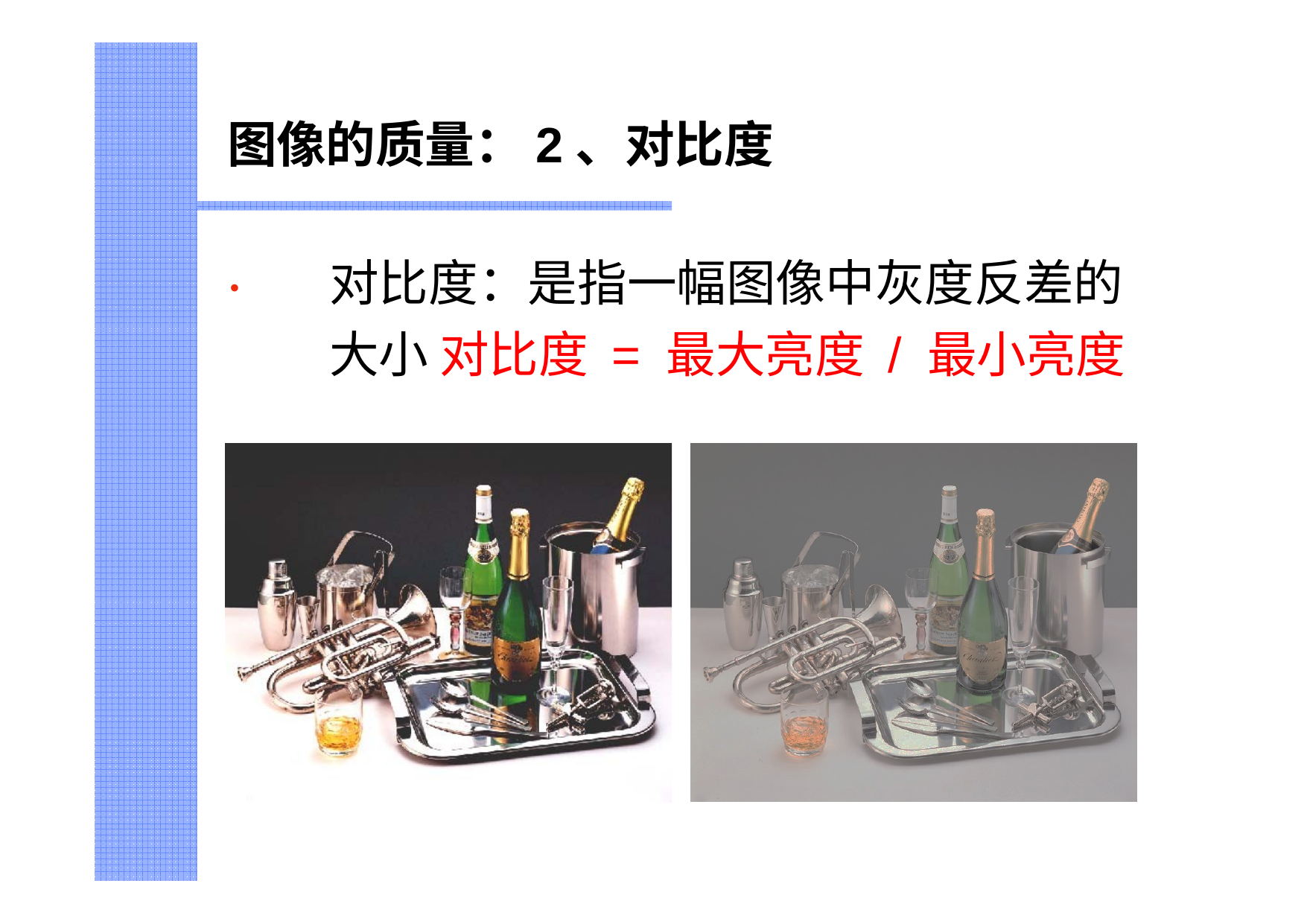

图像的质量：2、对比度

•	对比度：是指一幅图像中灰度反差的大小 对比度 = 最大亮度 / 最小亮度